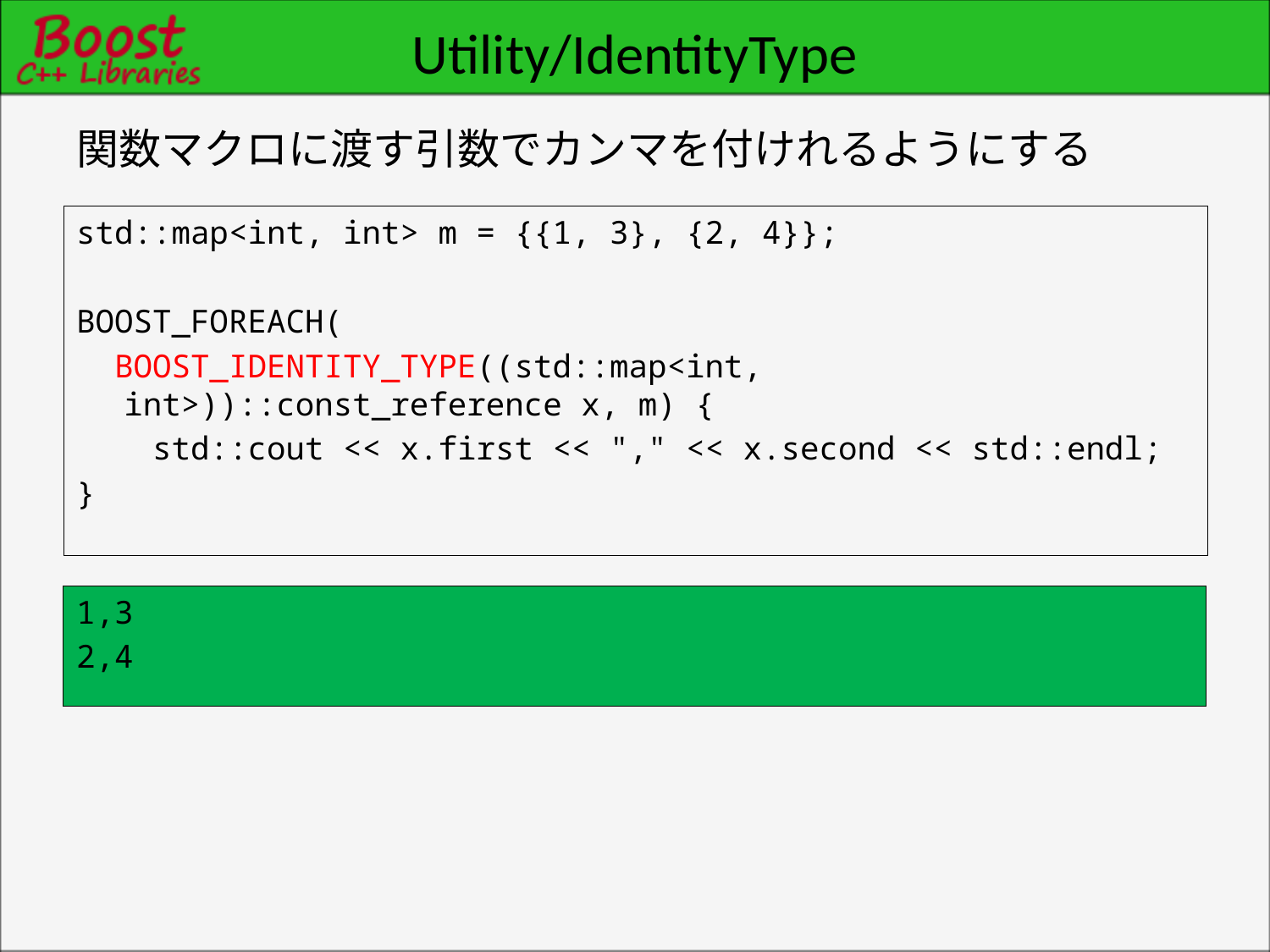

# Utility/IdentityType
関数マクロに渡す引数でカンマを付けれるようにする
std::map<int, int> m = {{1, 3}, {2, 4}};

BOOST_FOREACH(
  BOOST_IDENTITY_TYPE((std::map<int, int>))::const_reference x, m) {
    std::cout << x.first << "," << x.second << std::endl;
}
1,3
2,4